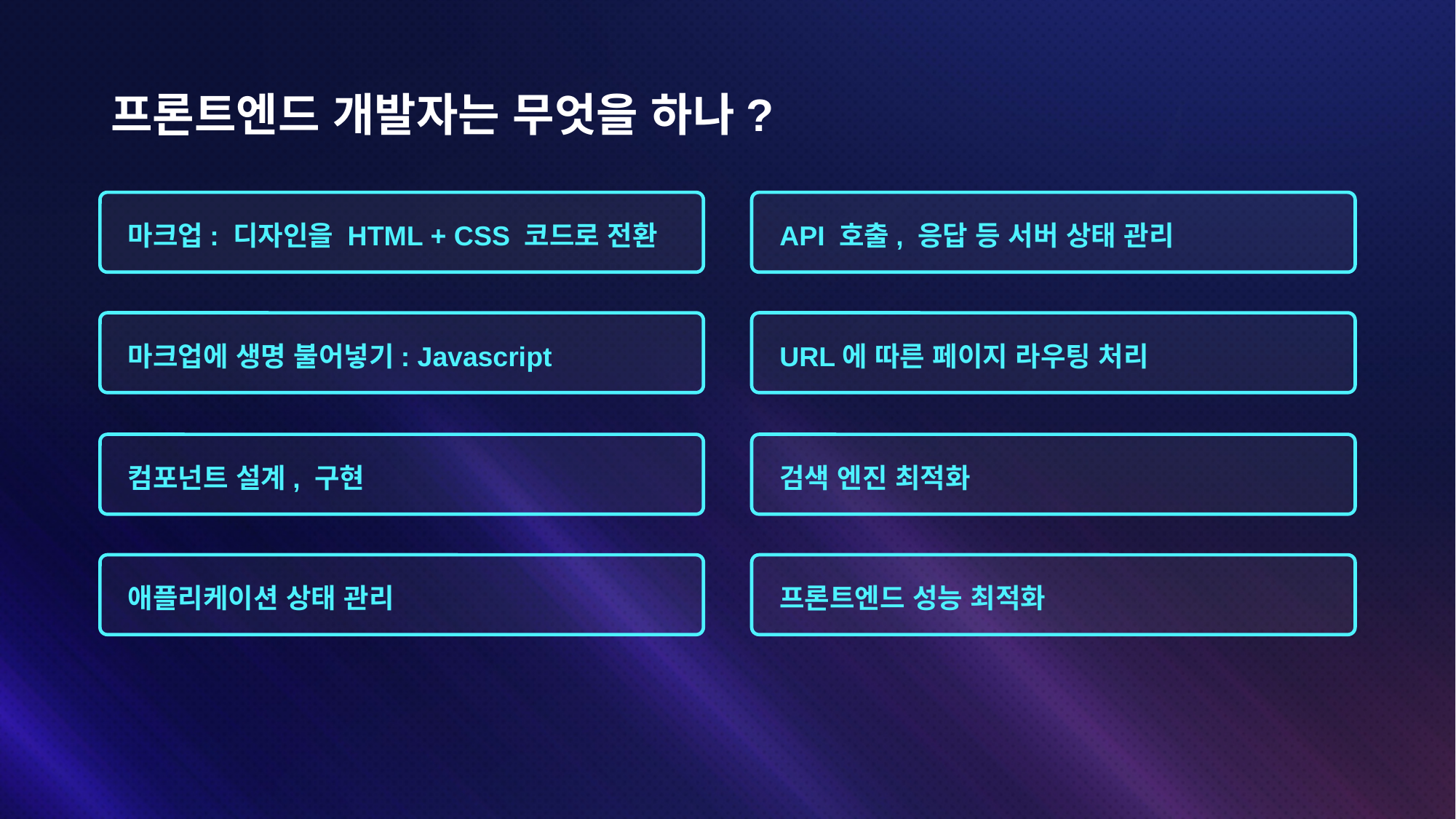

# 프론트엔드 개발자는 무엇을 하나?
마크업: 디자인을 HTML + CSS 코드로 전환
API 호출, 응답 등 서버 상태 관리
마크업에 생명 불어넣기: Javascript
URL에 따른 페이지 라우팅 처리
컴포넌트 설계, 구현
검색 엔진 최적화
애플리케이션 상태 관리
프론트엔드 성능 최적화